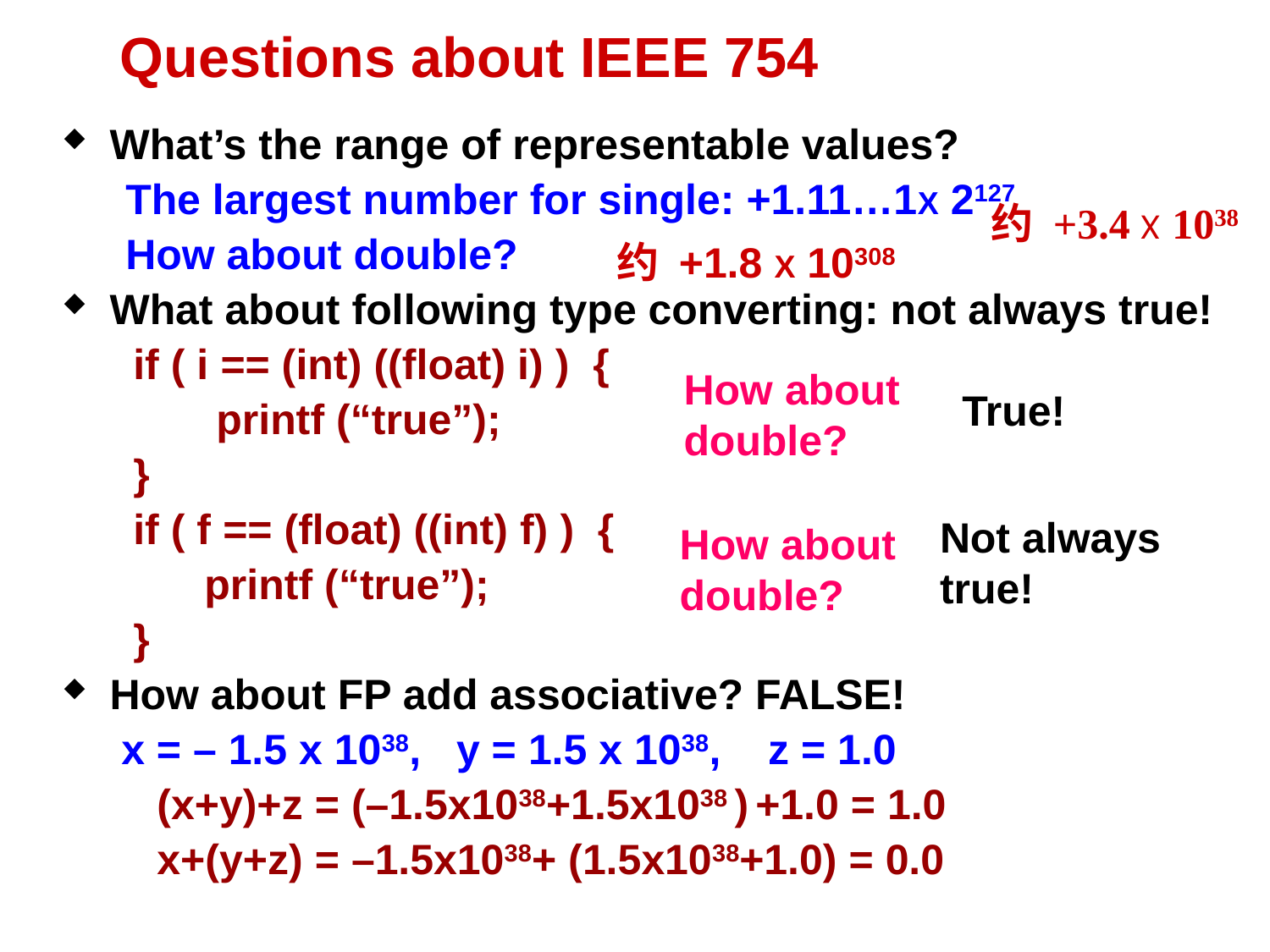

# Questions about IEEE 754
What’s the range of representable values?
The largest number for single: +1.11…1X 2127
How about double?
What about following type converting: not always true!
      if ( i == (int) ((float) i) )  {
             printf (“true”);
      }
      if ( f == (float) ((int) f) )  {
            printf (“true”);
      }
How about FP add associative? FALSE!
     x = – 1.5 x 1038,   y = 1.5 x 1038,    z = 1.0
        (x+y)+z = (–1.5x1038+1.5x1038 ) +1.0 = 1.0
        x+(y+z) = –1.5x1038+ (1.5x1038+1.0) = 0.0

约 +3.4 X 1038
约 +1.8 X 10308
How about double?
True!
Not always true!
How about double?